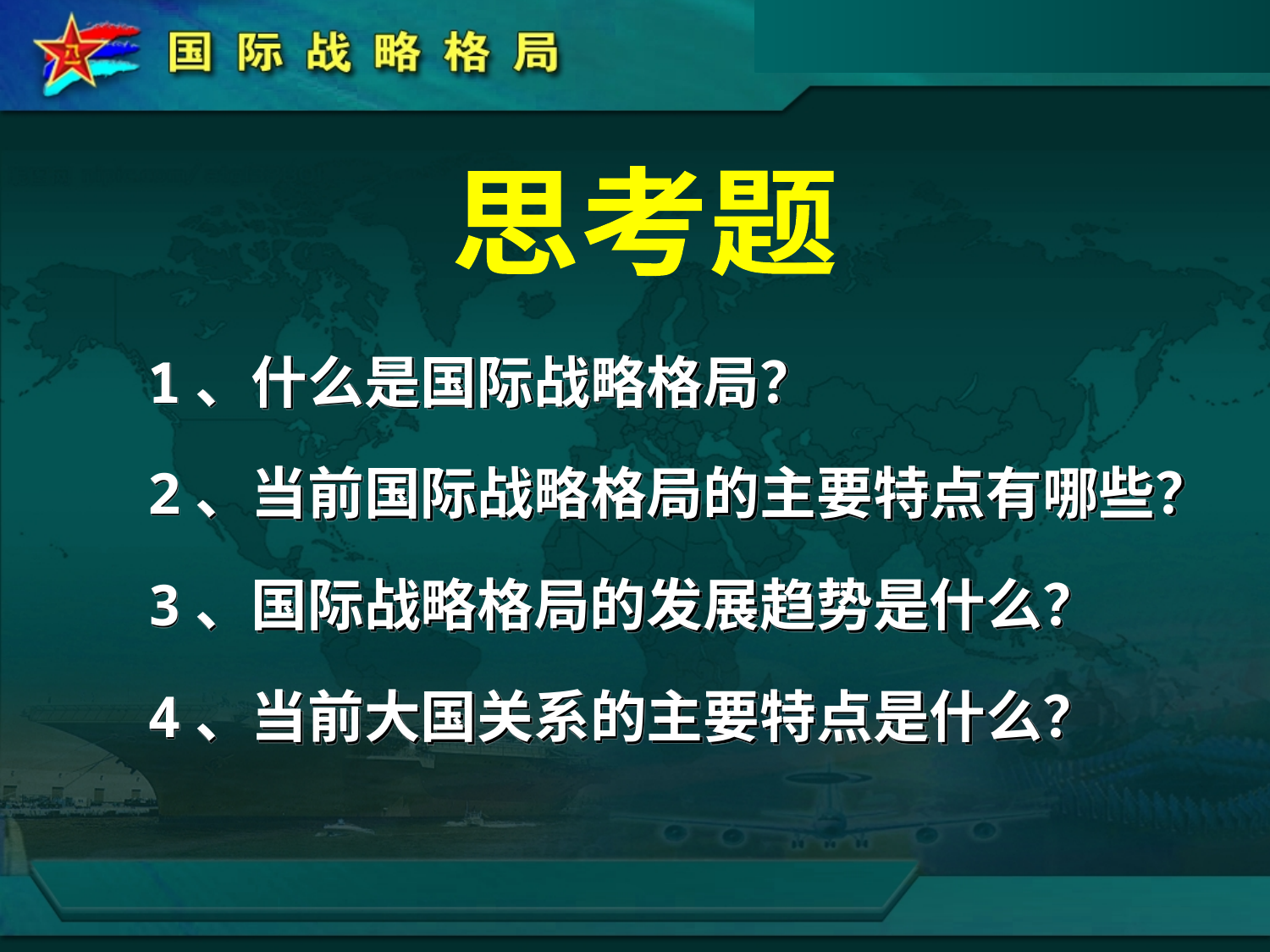

思考题
1、什么是国际战略格局？
2、当前国际战略格局的主要特点有哪些？
3、国际战略格局的发展趋势是什么？
4、当前大国关系的主要特点是什么？